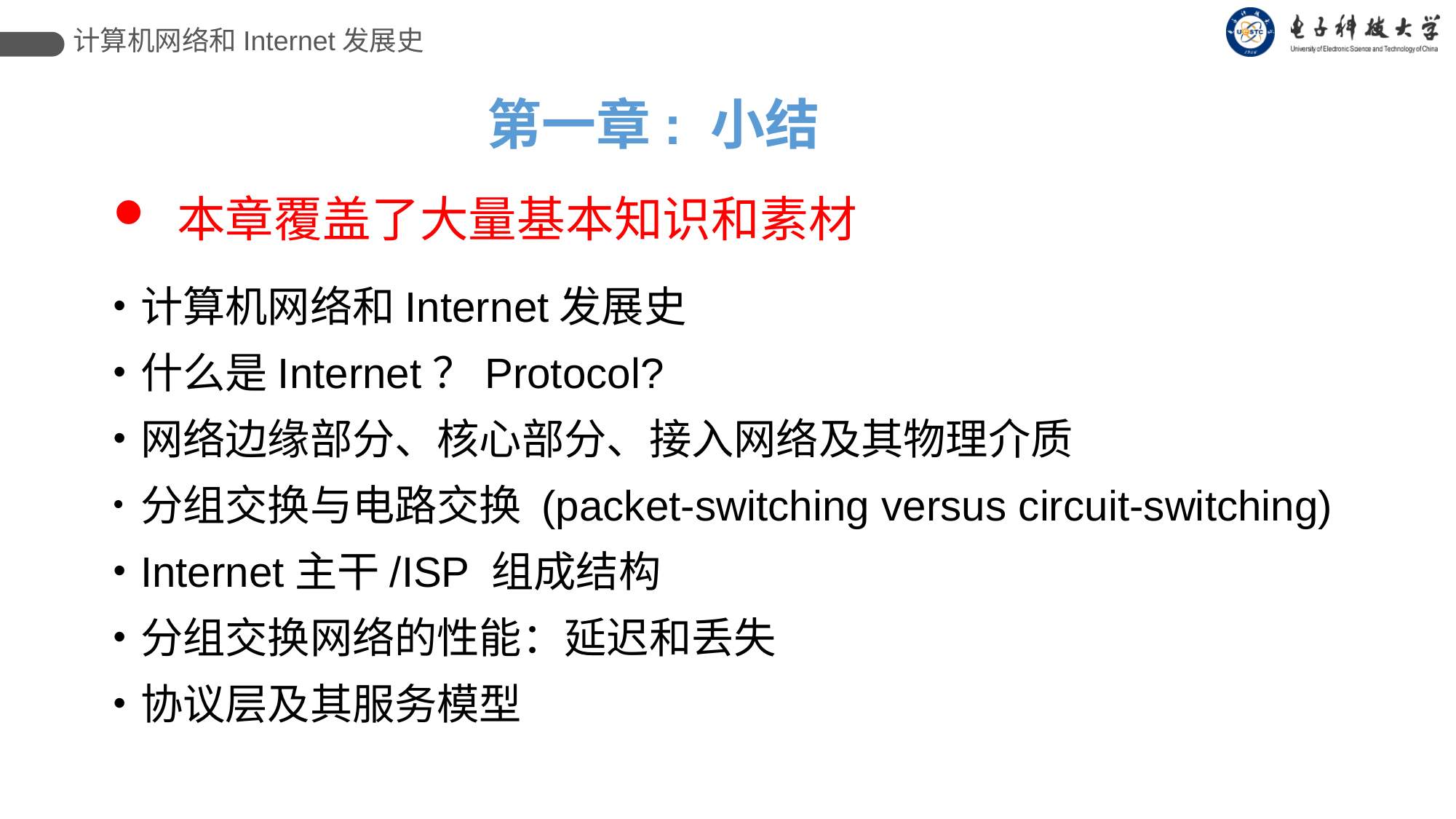

计算机网络和Internet发展史

                          第一章: 小结
 本章覆盖了大量基本知识和素材
计算机网络和Internet发展史
什么是Internet？Protocol?
网络边缘部分、核心部分、接入网络及其物理介质
分组交换与电路交换 (packet-switching versus circuit-switching)
Internet主干/ISP 组成结构
分组交换网络的性能：延迟和丢失
协议层及其服务模型